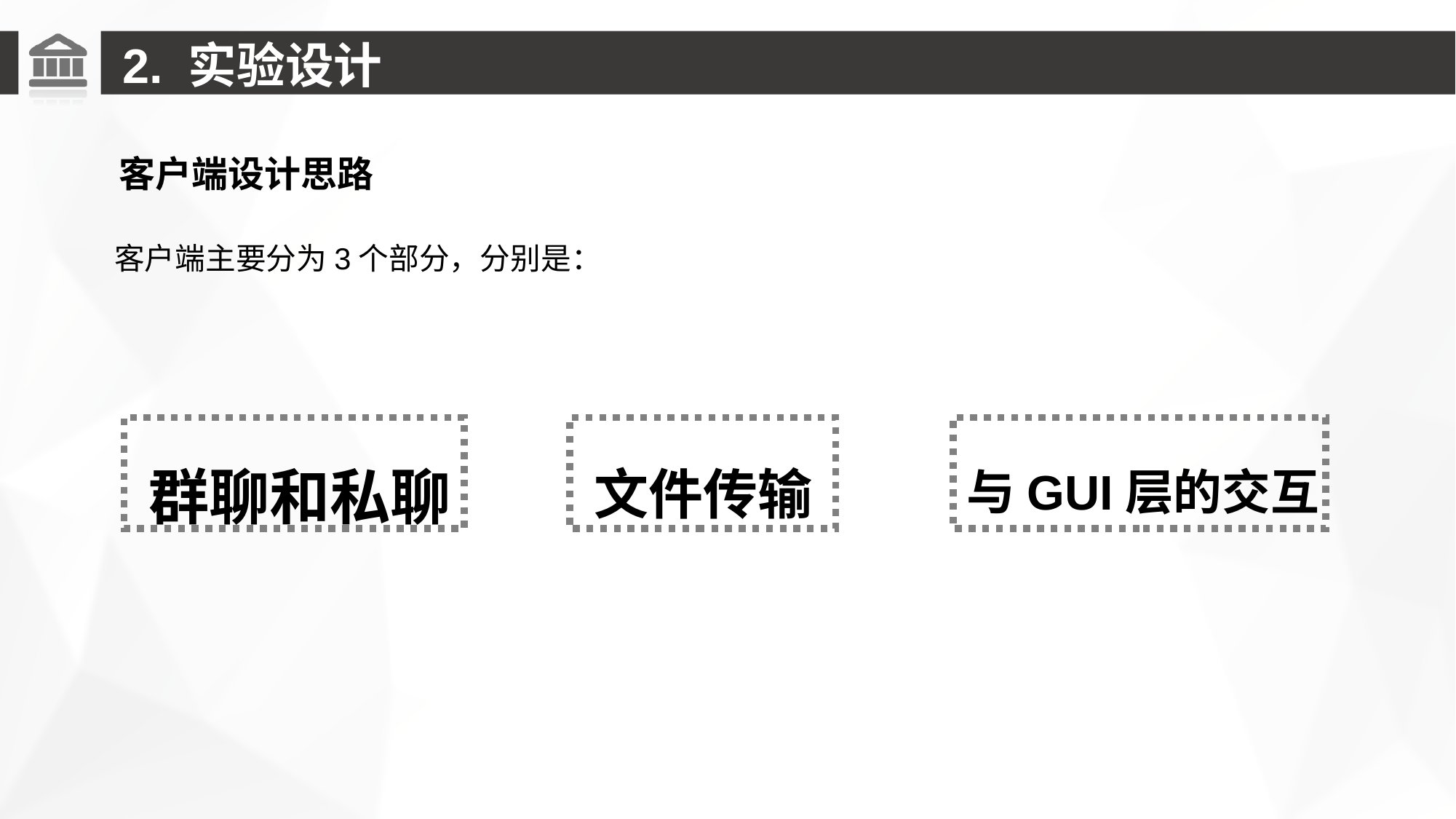

2. 实验设计
客户端设计思路
客户端主要分为3个部分，分别是：
群聊和私聊

文件传输

与GUI层的交互